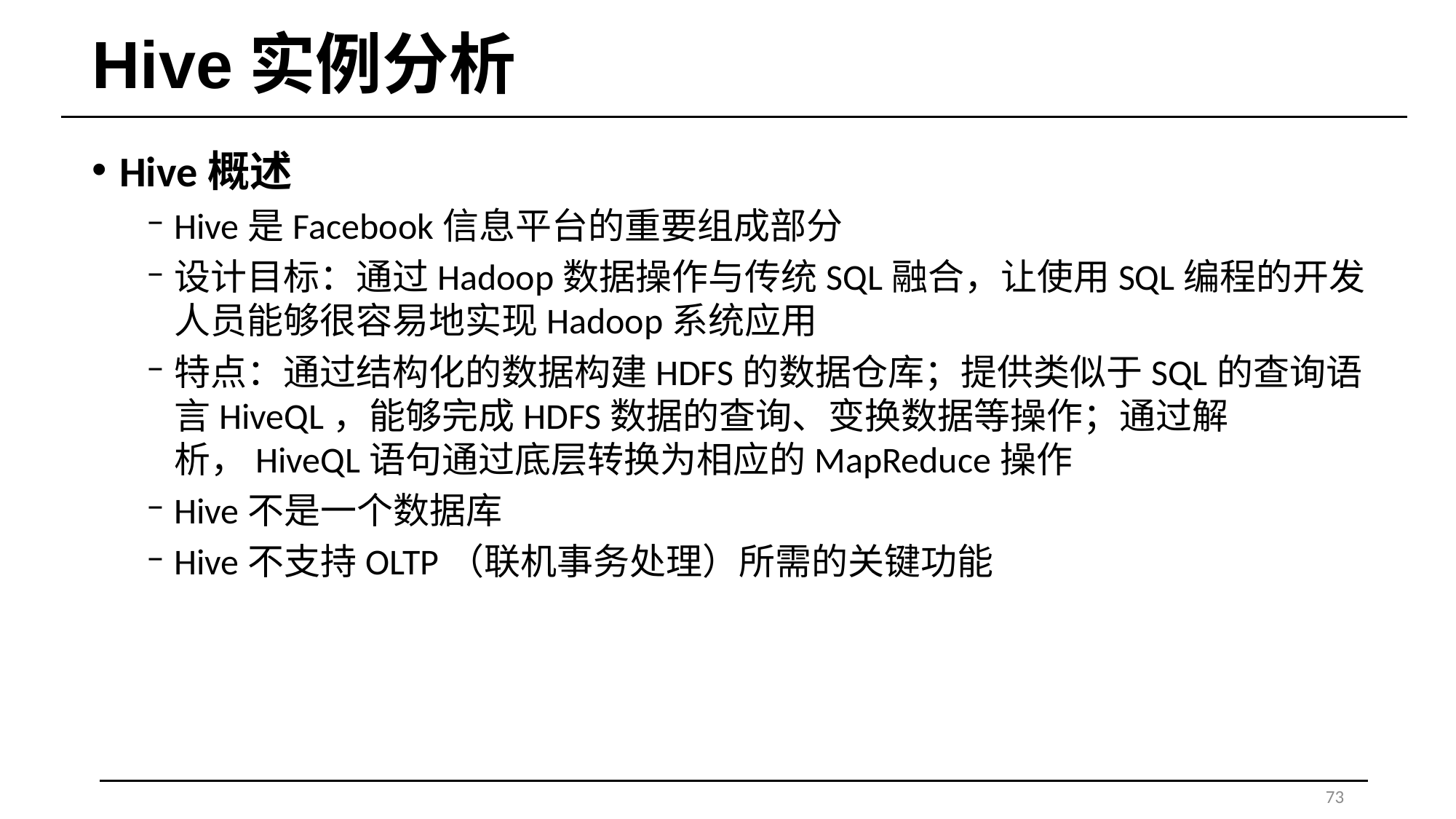

# Hive实例分析
Hive概述
Hive是Facebook信息平台的重要组成部分
设计目标：通过Hadoop数据操作与传统SQL融合，让使用SQL编程的开发人员能够很容易地实现Hadoop系统应用
特点：通过结构化的数据构建HDFS的数据仓库；提供类似于SQL的查询语言HiveQL，能够完成HDFS数据的查询、变换数据等操作；通过解析，HiveQL语句通过底层转换为相应的MapReduce操作
Hive不是一个数据库
Hive不支持OLTP（联机事务处理）所需的关键功能

73